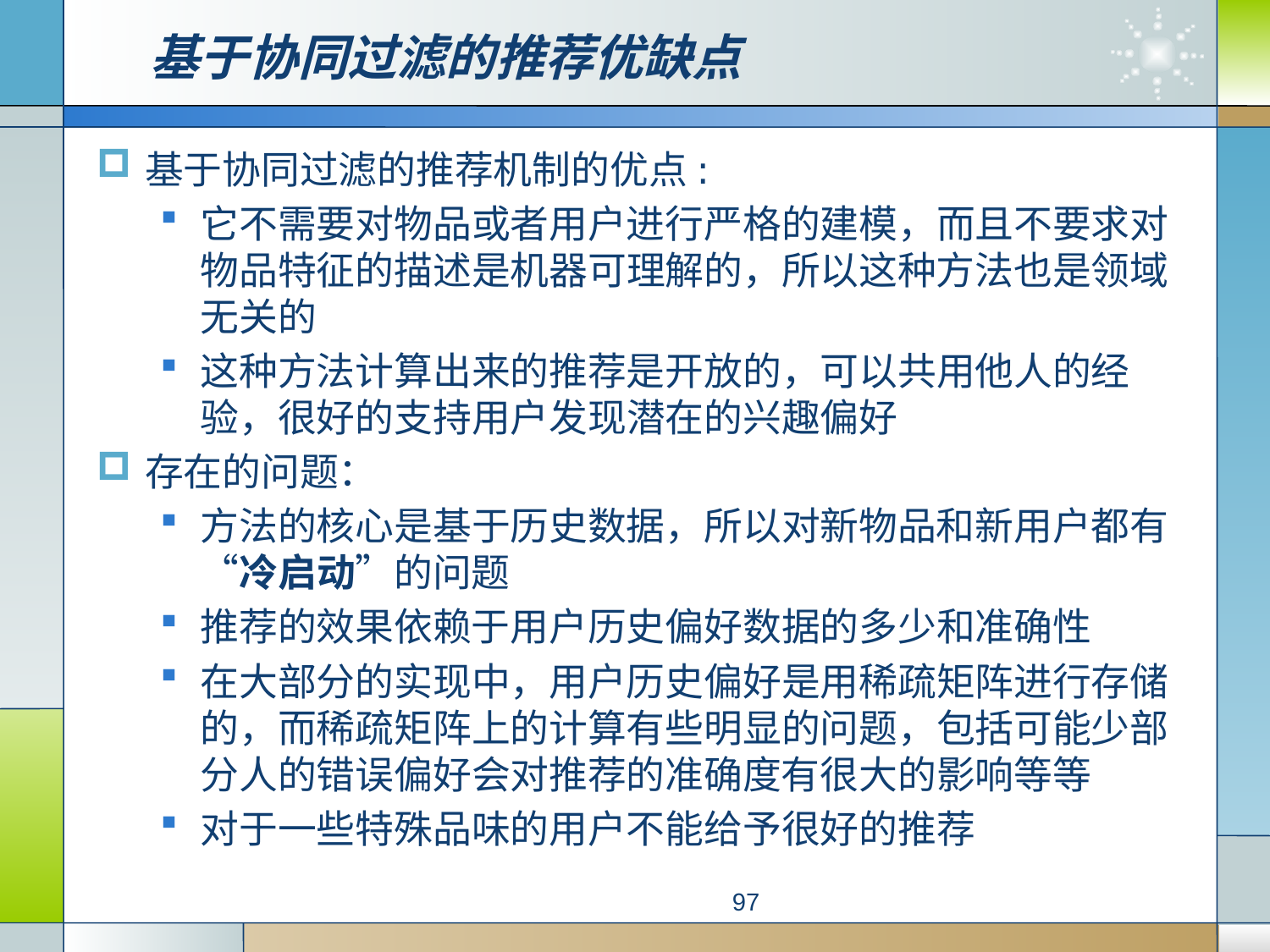

# 基于协同过滤的推荐优缺点
基于协同过滤的推荐机制的优点:
它不需要对物品或者用户进行严格的建模，而且不要求对物品特征的描述是机器可理解的，所以这种方法也是领域无关的
这种方法计算出来的推荐是开放的，可以共用他人的经验，很好的支持用户发现潜在的兴趣偏好
存在的问题：
方法的核心是基于历史数据，所以对新物品和新用户都有“冷启动”的问题
推荐的效果依赖于用户历史偏好数据的多少和准确性
在大部分的实现中，用户历史偏好是用稀疏矩阵进行存储的，而稀疏矩阵上的计算有些明显的问题，包括可能少部分人的错误偏好会对推荐的准确度有很大的影响等等
对于一些特殊品味的用户不能给予很好的推荐
97